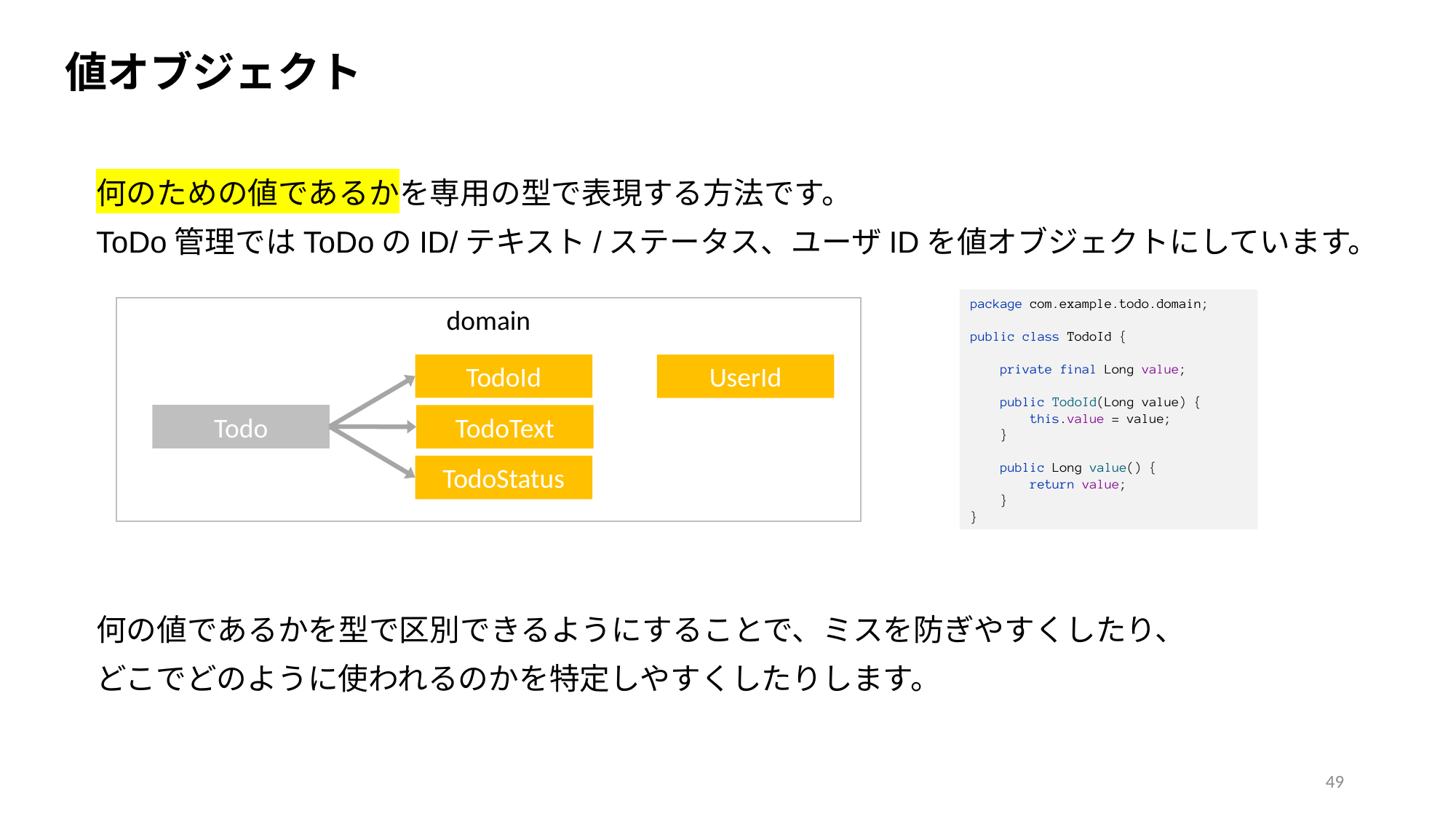

値オブジェクト
何のための値であるかを専用の型で表現する方法です。
ToDo管理ではToDoのID/テキスト/ステータス、ユーザIDを値オブジェクトにしています。

何の値であるかを型で区別できるようにすることで、ミスを防ぎやすくしたり、
どこでどのように使われるのかを特定しやすくしたりします。
package com.example.todo.domain;
public class TodoId {
    private final Long value;
    public TodoId(Long value) {
        this.value = value;
    }
    public Long value() {
        return value;
    }
}
domain
TodoId
UserId
Todo
TodoText
TodoStatus
49